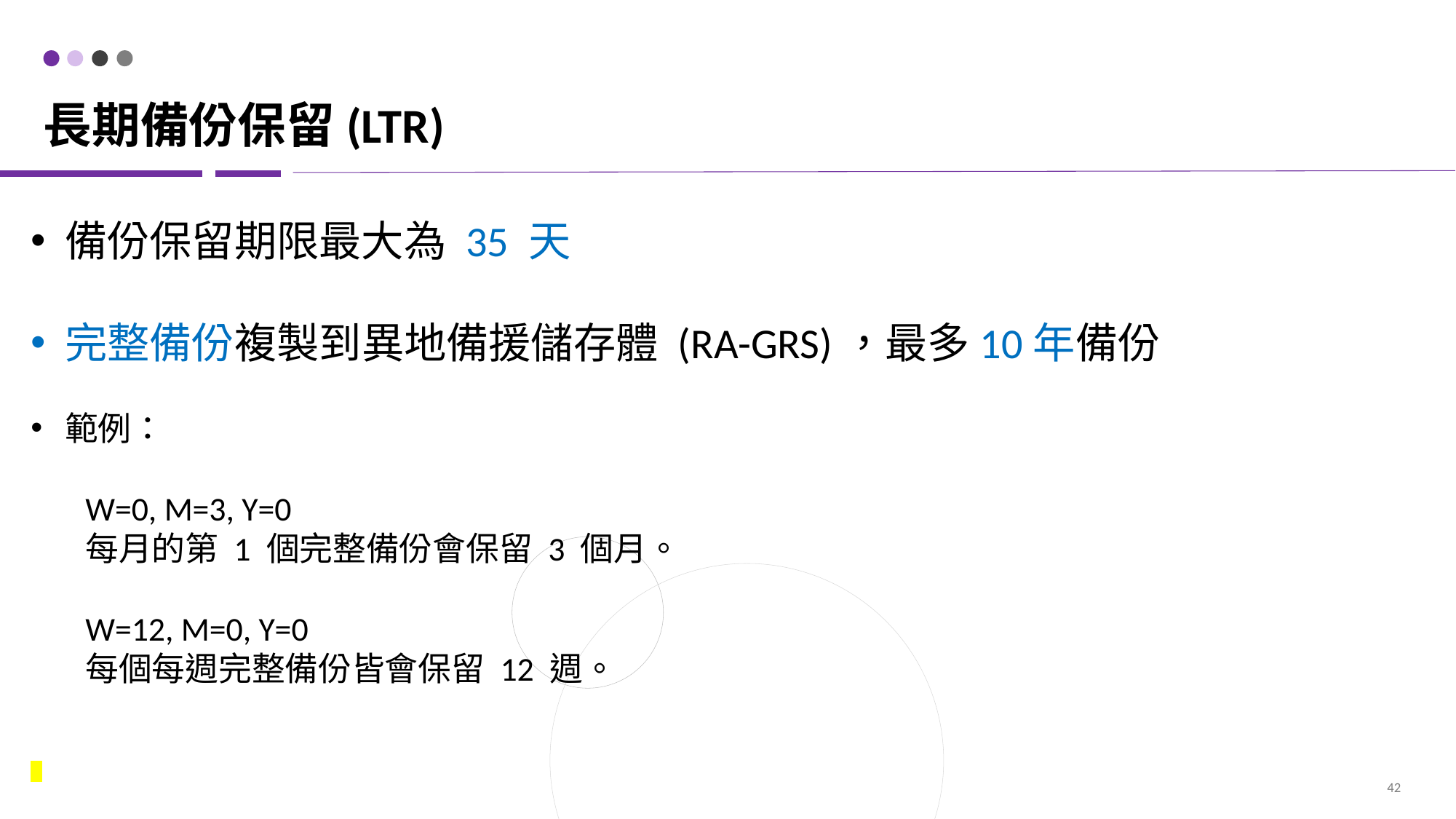

# 長期備份保留(LTR)
備份保留期限最大為 35 天

完整備份複製到異地備援儲存體 (RA-GRS)，最多10年備份

範例：

W=0, M=3, Y=0
每月的第 1 個完整備份會保留 3 個月。

W=12, M=0, Y=0
每個每週完整備份皆會保留 12 週。

42